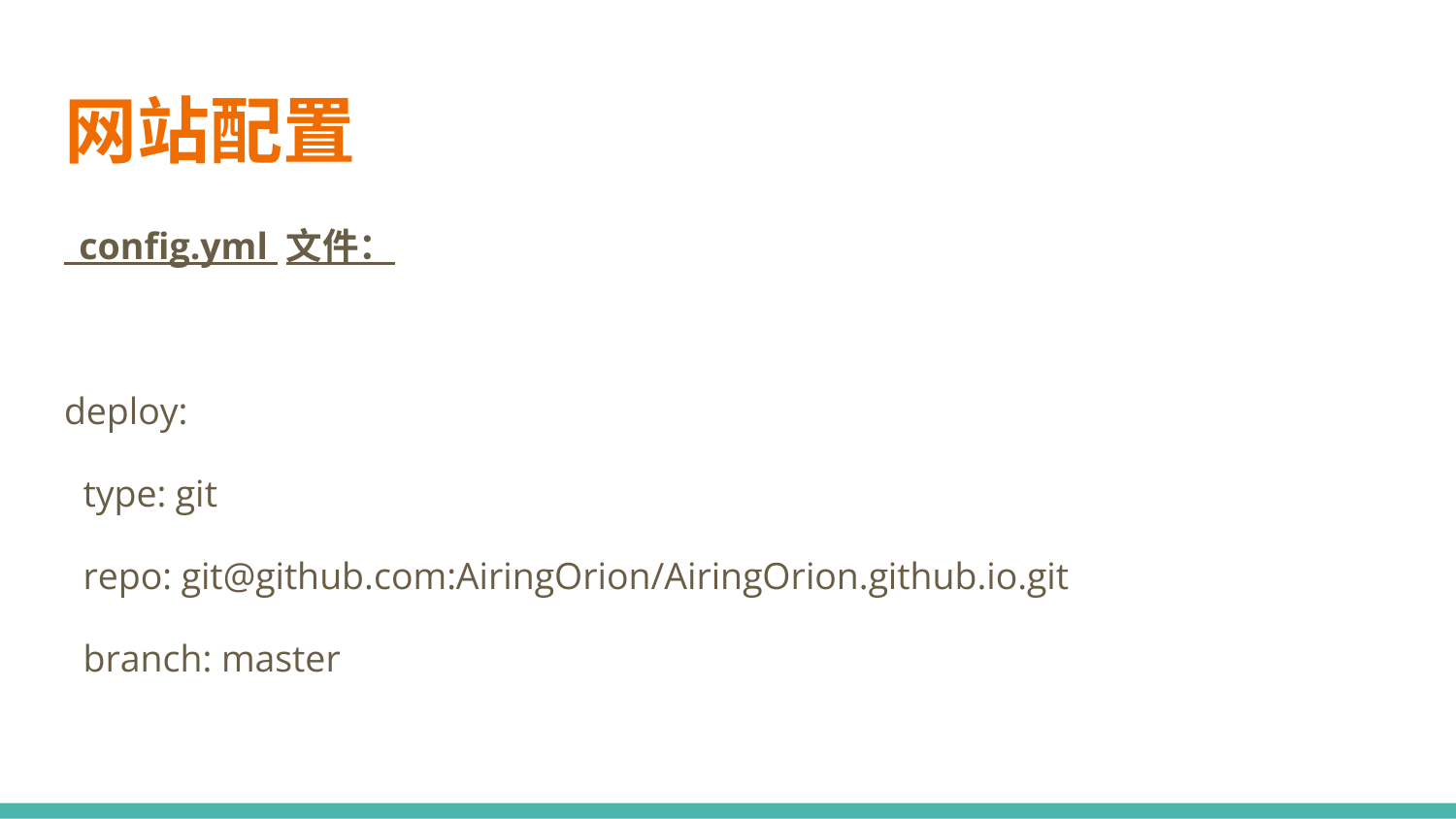

# 网站配置
_config.yml 文件：

deploy:
  type: git
  repo: git@github.com:AiringOrion/AiringOrion.github.io.git
  branch: master